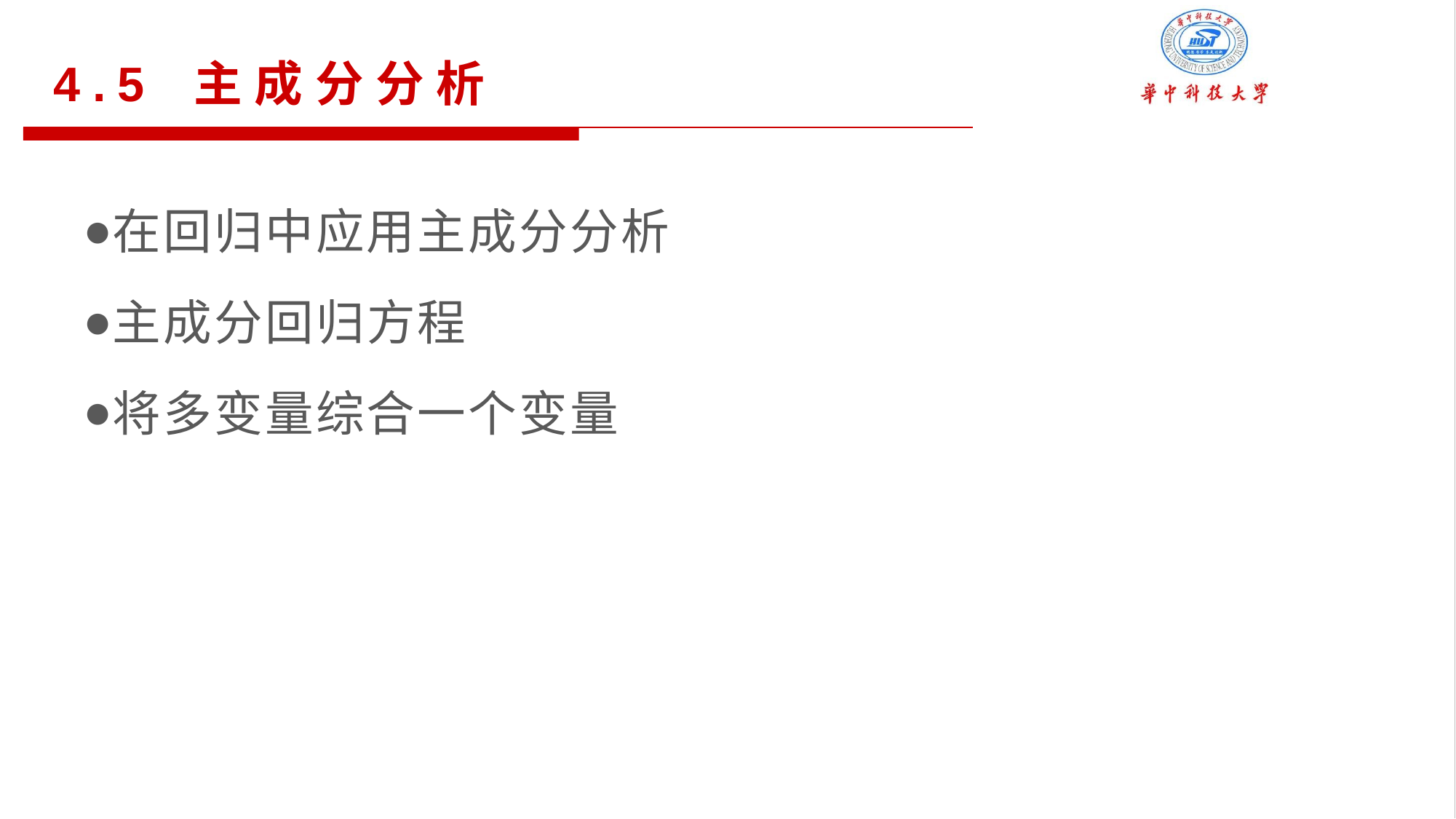

4.5 主成分分析

在回归中应用主成分分析
主成分回归方程
将多变量综合一个变量